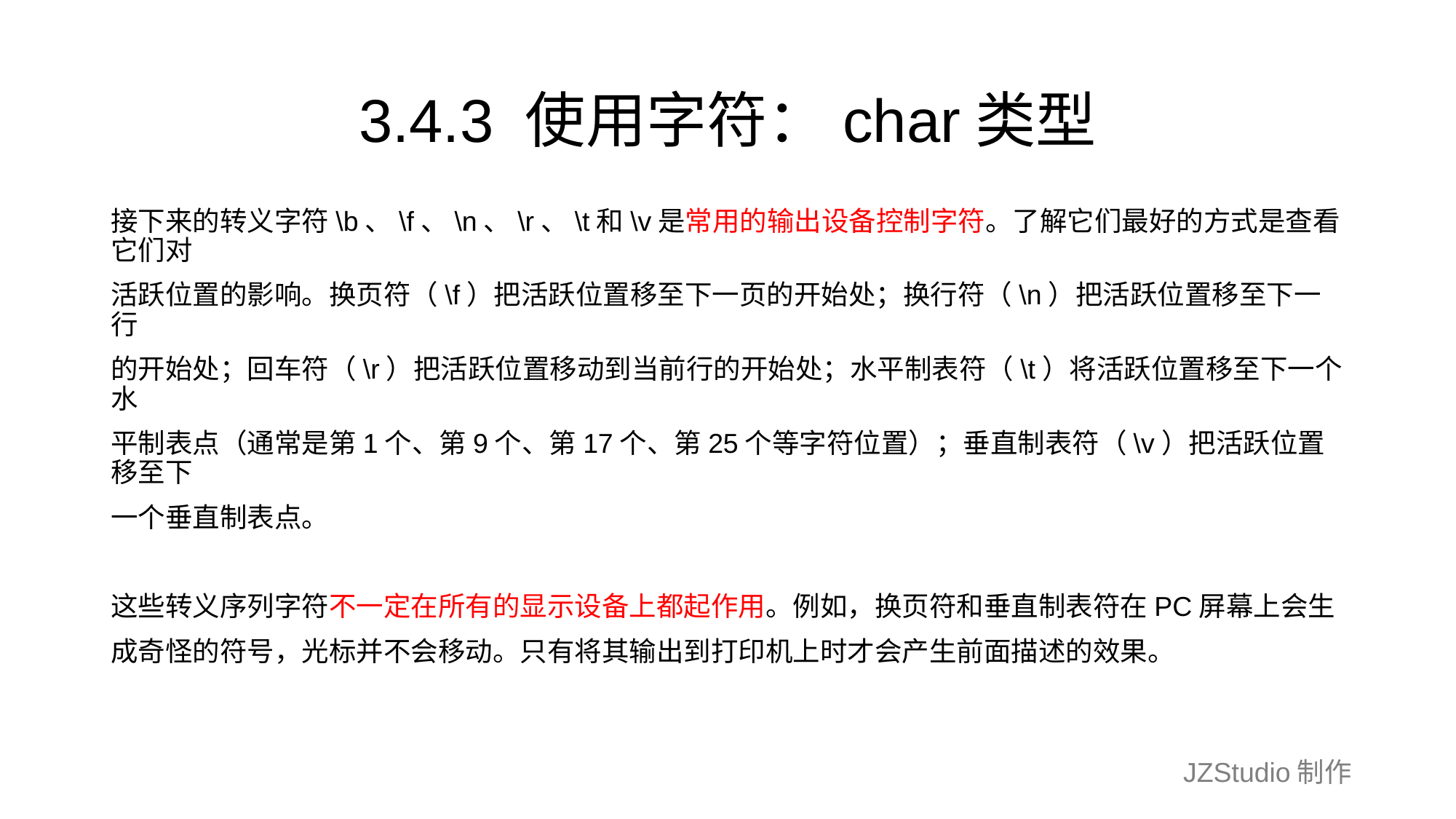

# 3.4.3 使用字符：char类型
接下来的转义字符\b、\f、\n、\r、\t和\v是常用的输出设备控制字符。了解它们最好的方式是查看它们对
活跃位置的影响。换页符（\f）把活跃位置移至下一页的开始处；换行符（\n）把活跃位置移至下一行
的开始处；回车符（\r）把活跃位置移动到当前行的开始处；水平制表符（\t）将活跃位置移至下一个水
平制表点（通常是第1个、第9个、第17个、第25个等字符位置）；垂直制表符（\v）把活跃位置移至下
一个垂直制表点。

这些转义序列字符不一定在所有的显示设备上都起作用。例如，换页符和垂直制表符在PC屏幕上会生
成奇怪的符号，光标并不会移动。只有将其输出到打印机上时才会产生前面描述的效果。